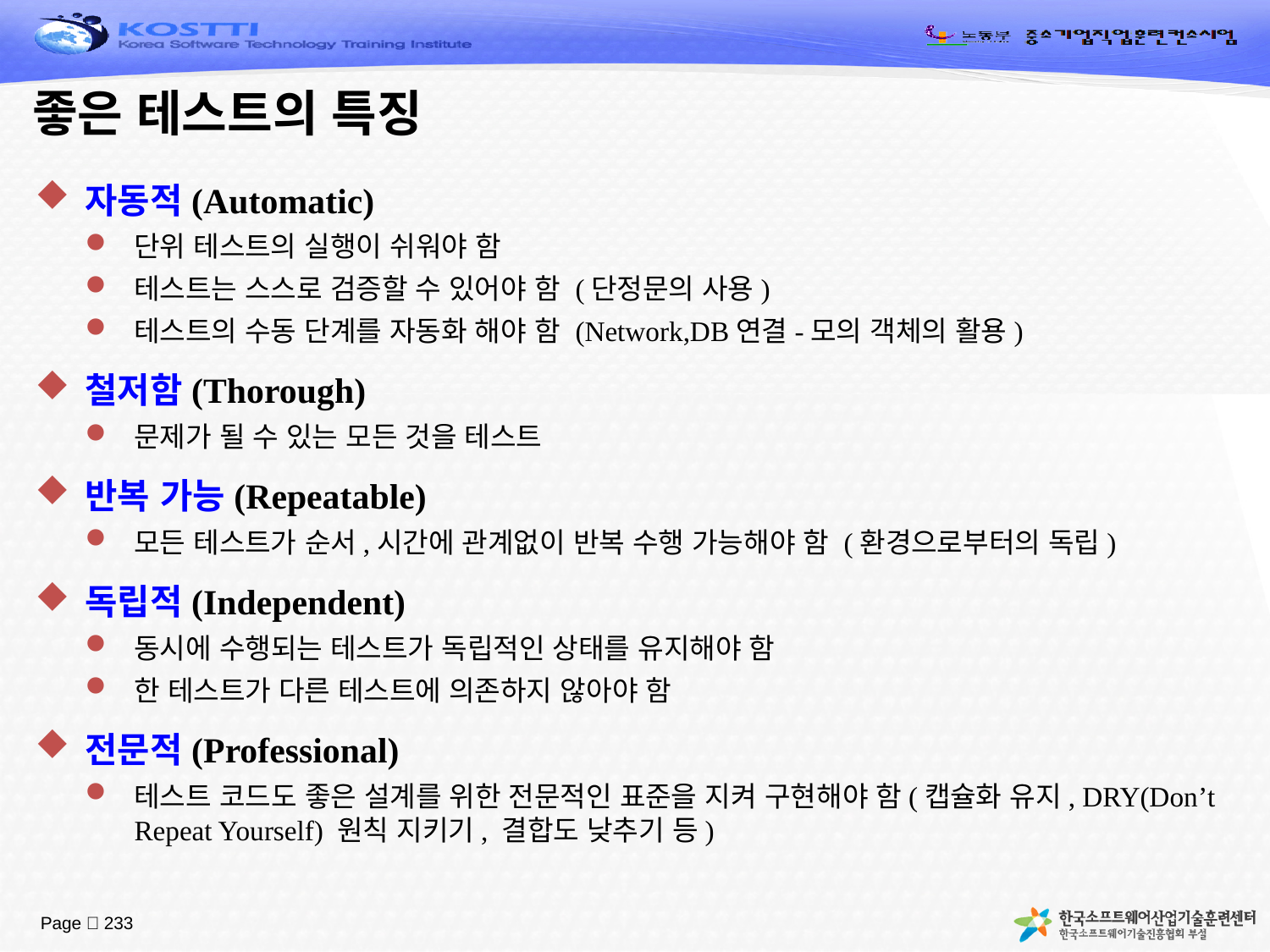

# 좋은 테스트의 특징
자동적(Automatic)
단위 테스트의 실행이 쉬워야 함
테스트는 스스로 검증할 수 있어야 함 (단정문의 사용)
테스트의 수동 단계를 자동화 해야 함 (Network,DB연결-모의 객체의 활용)
철저함(Thorough)
문제가 될 수 있는 모든 것을 테스트
반복 가능(Repeatable)
모든 테스트가 순서,시간에 관계없이 반복 수행 가능해야 함 (환경으로부터의 독립)
독립적(Independent)
동시에 수행되는 테스트가 독립적인 상태를 유지해야 함
한 테스트가 다른 테스트에 의존하지 않아야 함
전문적(Professional)
테스트 코드도 좋은 설계를 위한 전문적인 표준을 지켜 구현해야 함(캡슐화 유지, DRY(Don’t Repeat Yourself) 원칙 지키기, 결합도 낮추기 등)